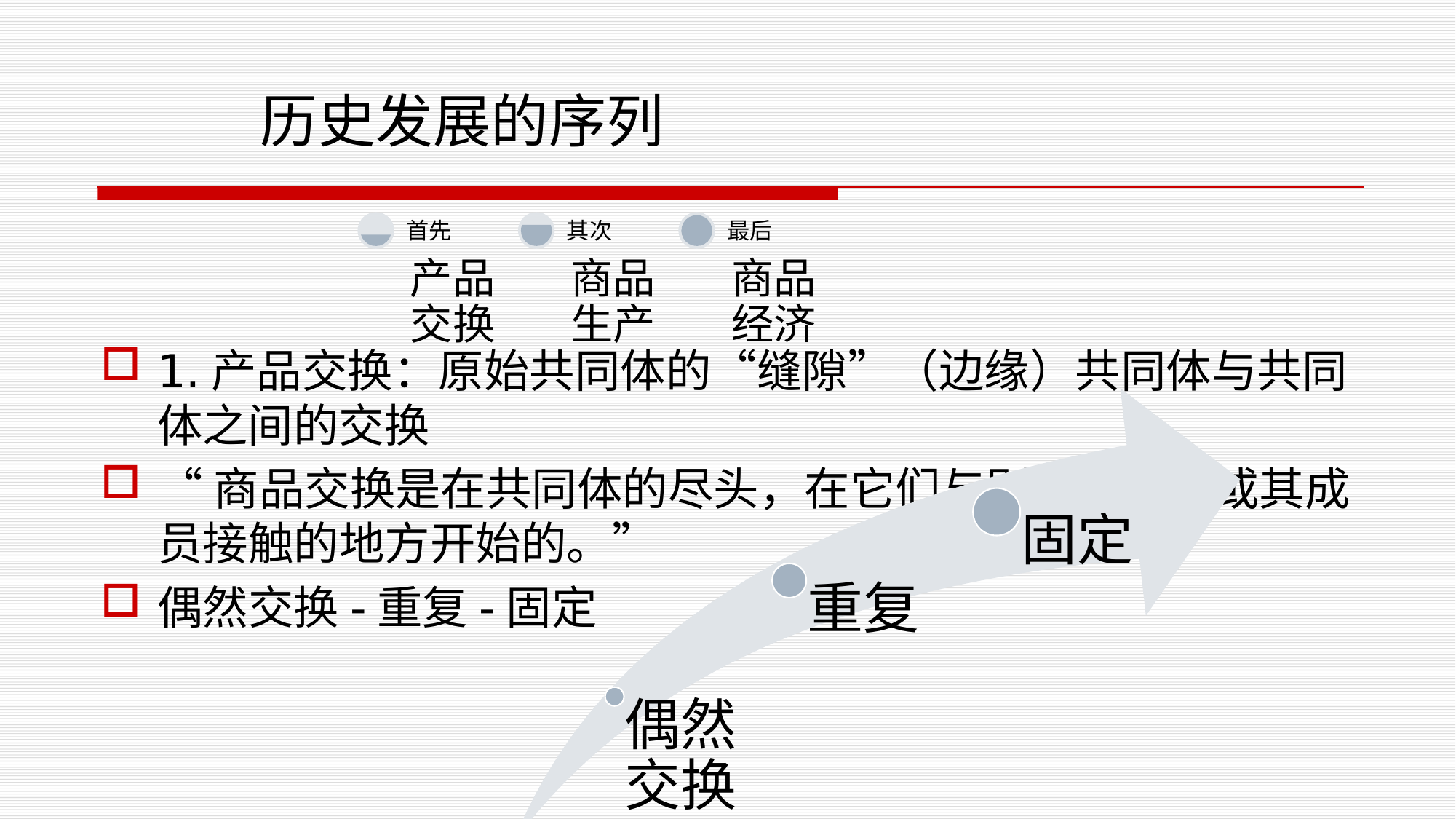

# 历史发展的序列

1.产品交换：原始共同体的“缝隙”（边缘）共同体与共同体之间的交换
“商品交换是在共同体的尽头，在它们与别的共同体或其成员接触的地方开始的。”
偶然交换-重复-固定
产品交换
首先
商品生产
其次
商品经济
最后
偶然交换
重复
固定